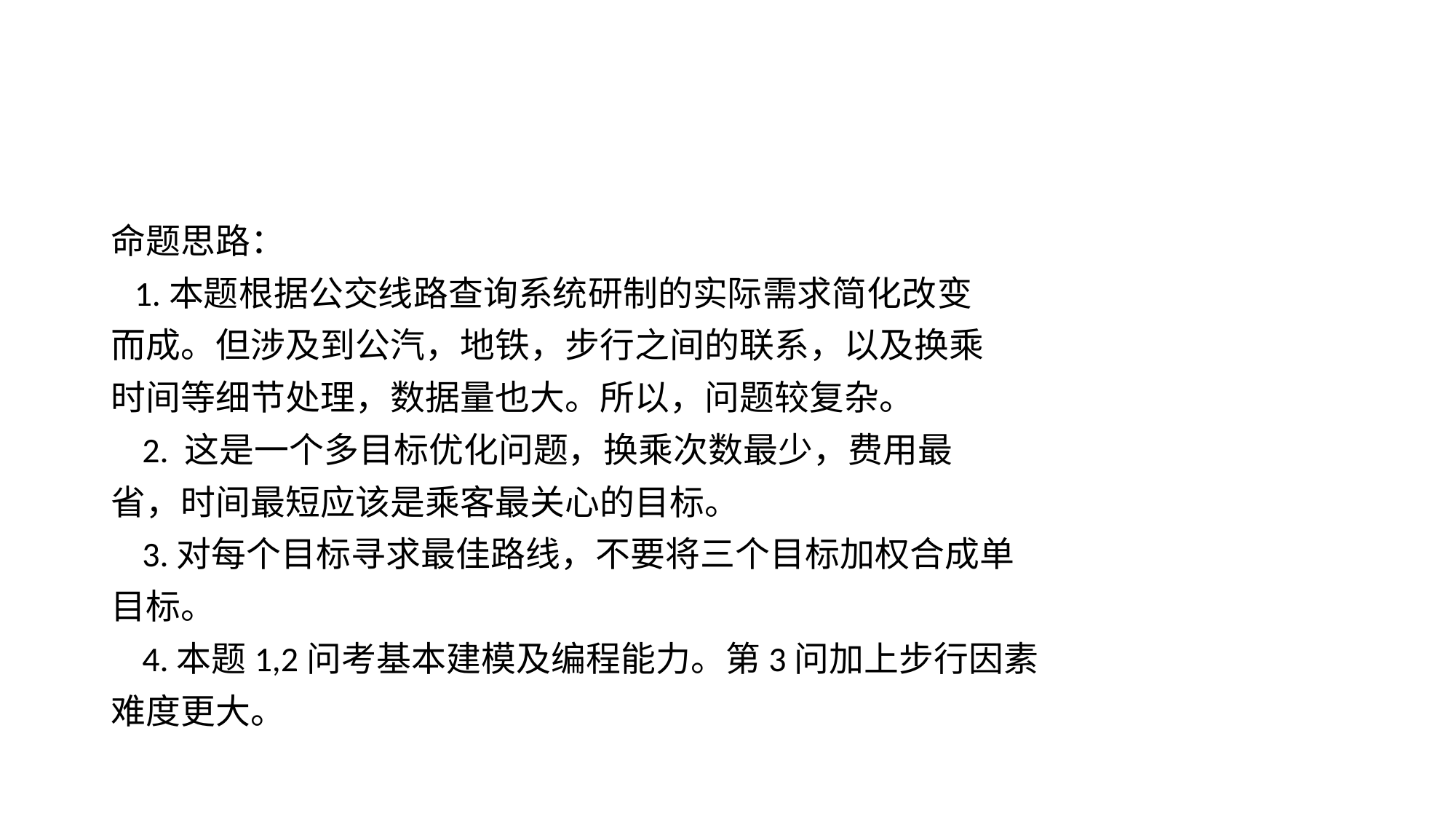

#
命题思路：
   1.本题根据公交线路查询系统研制的实际需求简化改变
而成。但涉及到公汽，地铁，步行之间的联系，以及换乘
时间等细节处理，数据量也大。所以，问题较复杂。
    2. 这是一个多目标优化问题，换乘次数最少，费用最
省，时间最短应该是乘客最关心的目标。
    3.对每个目标寻求最佳路线，不要将三个目标加权合成单
目标。
    4.本题1,2问考基本建模及编程能力。第3问加上步行因素
难度更大。